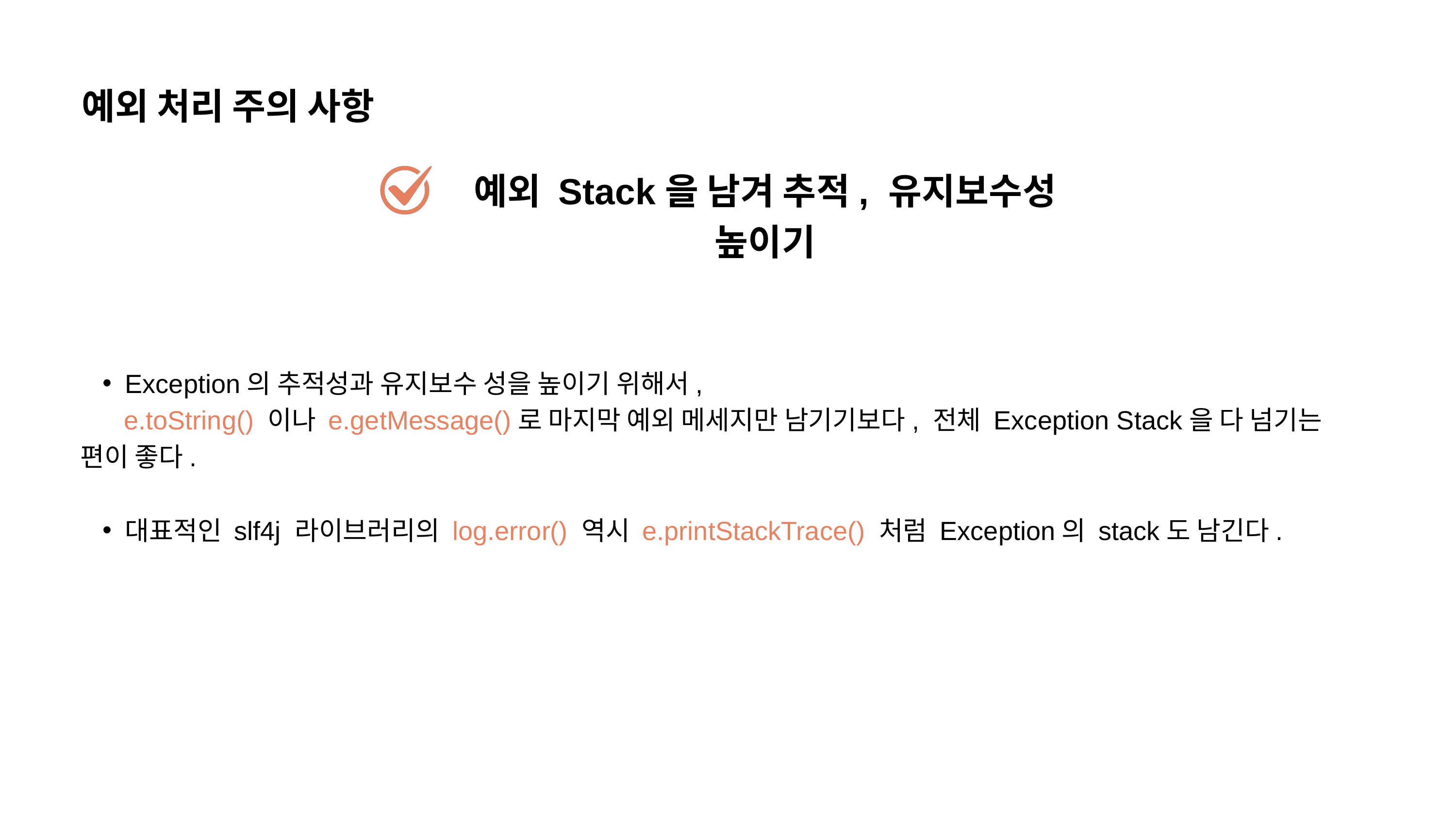

예외 처리 주의 사항
예외 Stack을 남겨 추적, 유지보수성 높이기

Exception의 추적성과 유지보수 성을 높이기 위해서,
      e.toString() 이나 e.getMessage()로 마지막 예외 메세지만 남기기보다, 전체 Exception Stack을 다 넘기는 편이 좋다.

대표적인 slf4j 라이브러리의 log.error() 역시 e.printStackTrace() 처럼 Exception의 stack도 남긴다.